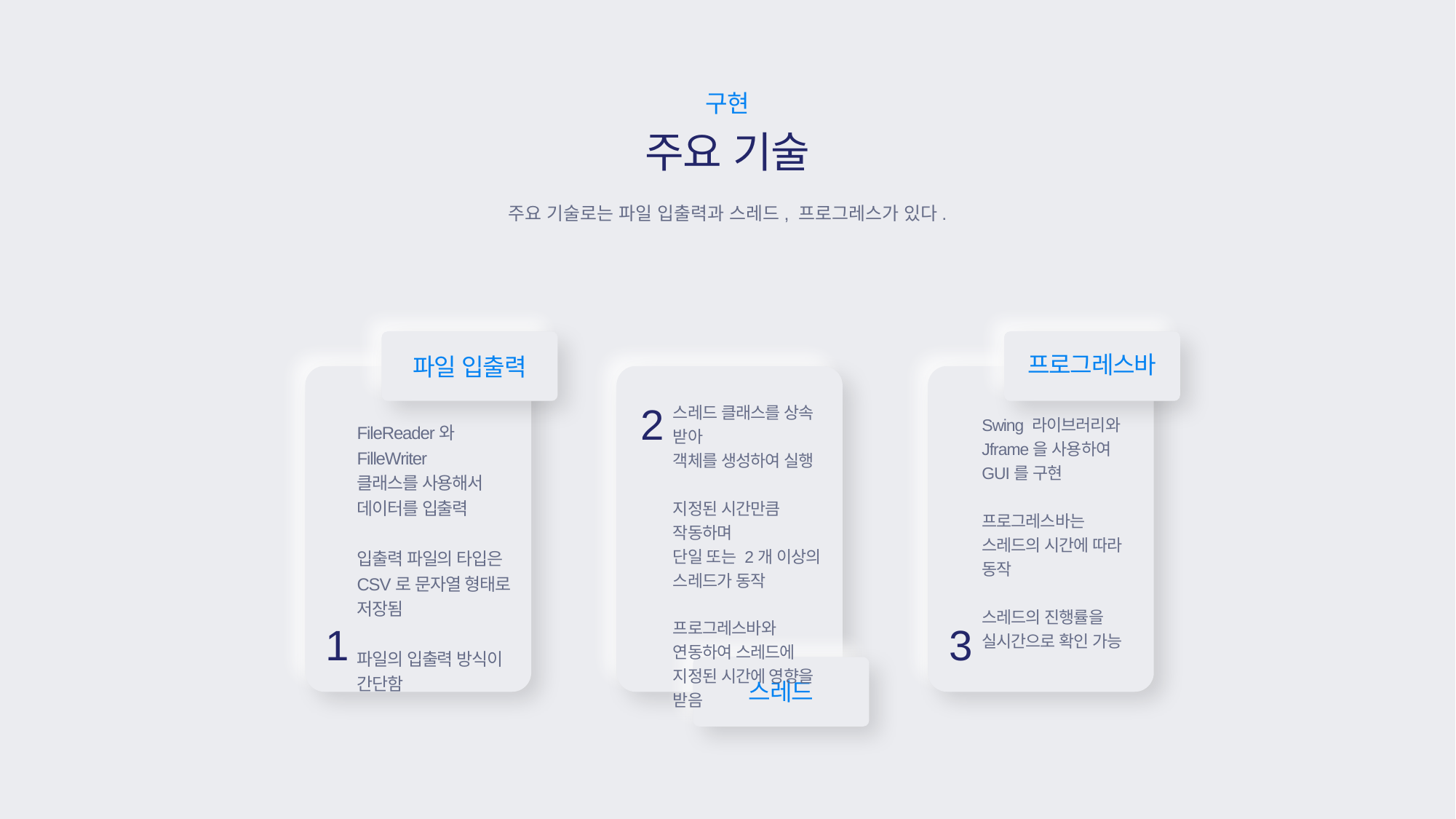

구현
주요 기술
주요 기술로는 파일 입출력과 스레드, 프로그레스가 있다.

프로그레스바
파일 입출력

2
스레드 클래스를 상속 받아
객체를 생성하여 실행

지정된 시간만큼 작동하며
단일 또는 2개 이상의 스레드가 동작

프로그레스바와 연동하여 스레드에 지정된 시간에 영향을 받음
Swing 라이브러리와
Jframe을 사용하여
GUI를 구현

프로그레스바는 스레드의 시간에 따라 동작

스레드의 진행률을 실시간으로 확인 가능
FileReader와 FilleWriter
클래스를 사용해서 데이터를 입출력

입출력 파일의 타입은
CSV로 문자열 형태로 저장됨

파일의 입출력 방식이
간단함
1
3

스레드